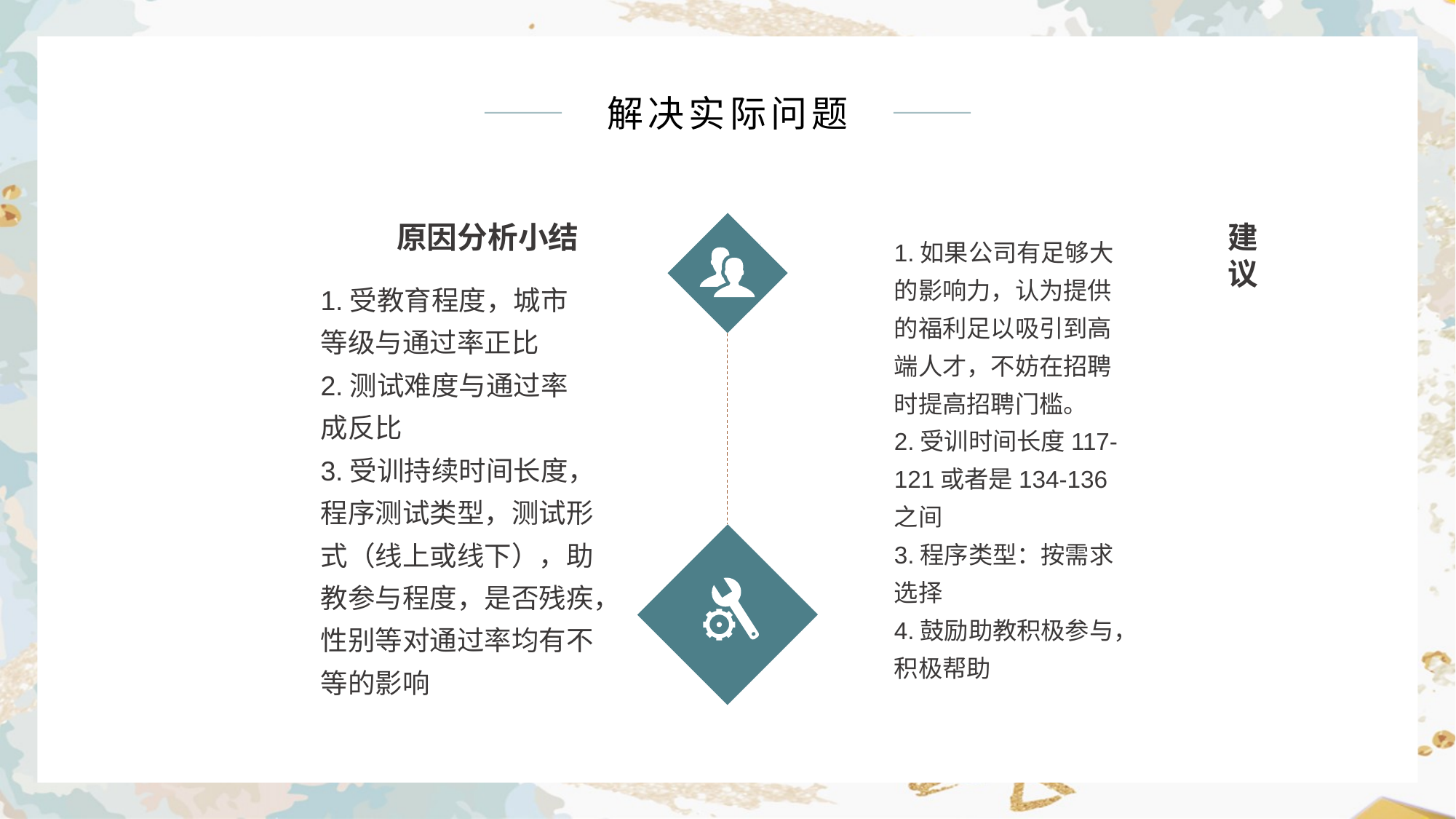

解决实际问题
建议
原因分析小结
1.如果公司有足够大的影响力，认为提供的福利足以吸引到高端人才，不妨在招聘时提高招聘门槛。
2.受训时间长度117-121或者是134-136之间
3.程序类型：按需求选择
4.鼓励助教积极参与，积极帮助

1.受教育程度，城市等级与通过率正比
2.测试难度与通过率成反比
3.受训持续时间长度，程序测试类型，测试形式（线上或线下），助教参与程度，是否残疾，性别等对通过率均有不等的影响